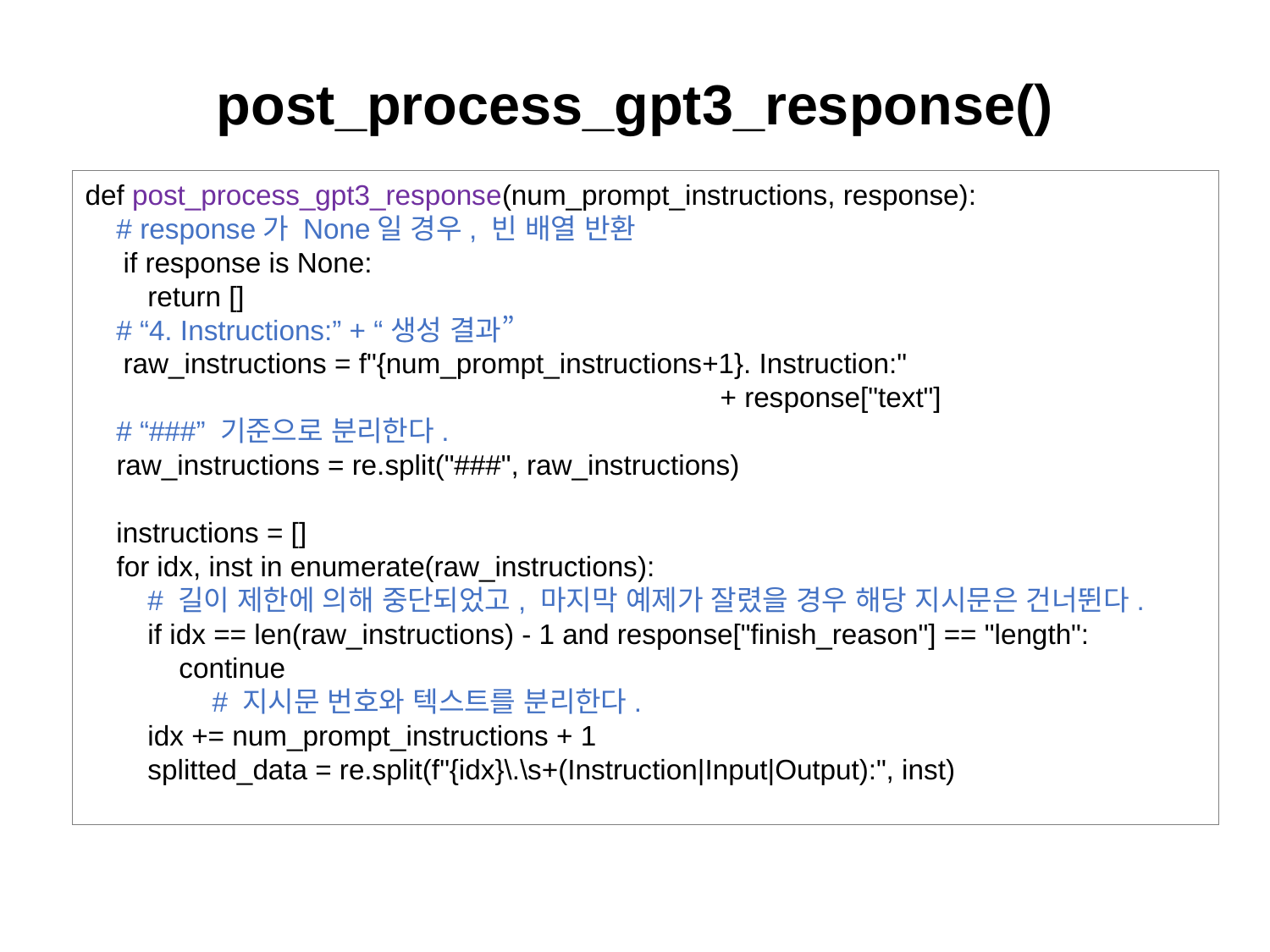

# post_process_gpt3_response()
def post_process_gpt3_response(num_prompt_instructions, response):
    # response가 None일 경우, 빈 배열 반환
    if response is None:
        return []
    # “4. Instructions:” + “생성 결과”
    raw_instructions = f"{num_prompt_instructions+1}. Instruction:"
					+ response["text"]
    # “###” 기준으로 분리한다.
    raw_instructions = re.split("###", raw_instructions)
    instructions = []
    for idx, inst in enumerate(raw_instructions):
        # 길이 제한에 의해 중단되었고, 마지막 예제가 잘렸을 경우 해당 지시문은 건너뛴다.
        if idx == len(raw_instructions) - 1 and response["finish_reason"] == "length":
            continue
	# 지시문 번호와 텍스트를 분리한다.
        idx += num_prompt_instructions + 1
        splitted_data = re.split(f"{idx}\.\s+(Instruction|Input|Output):", inst)